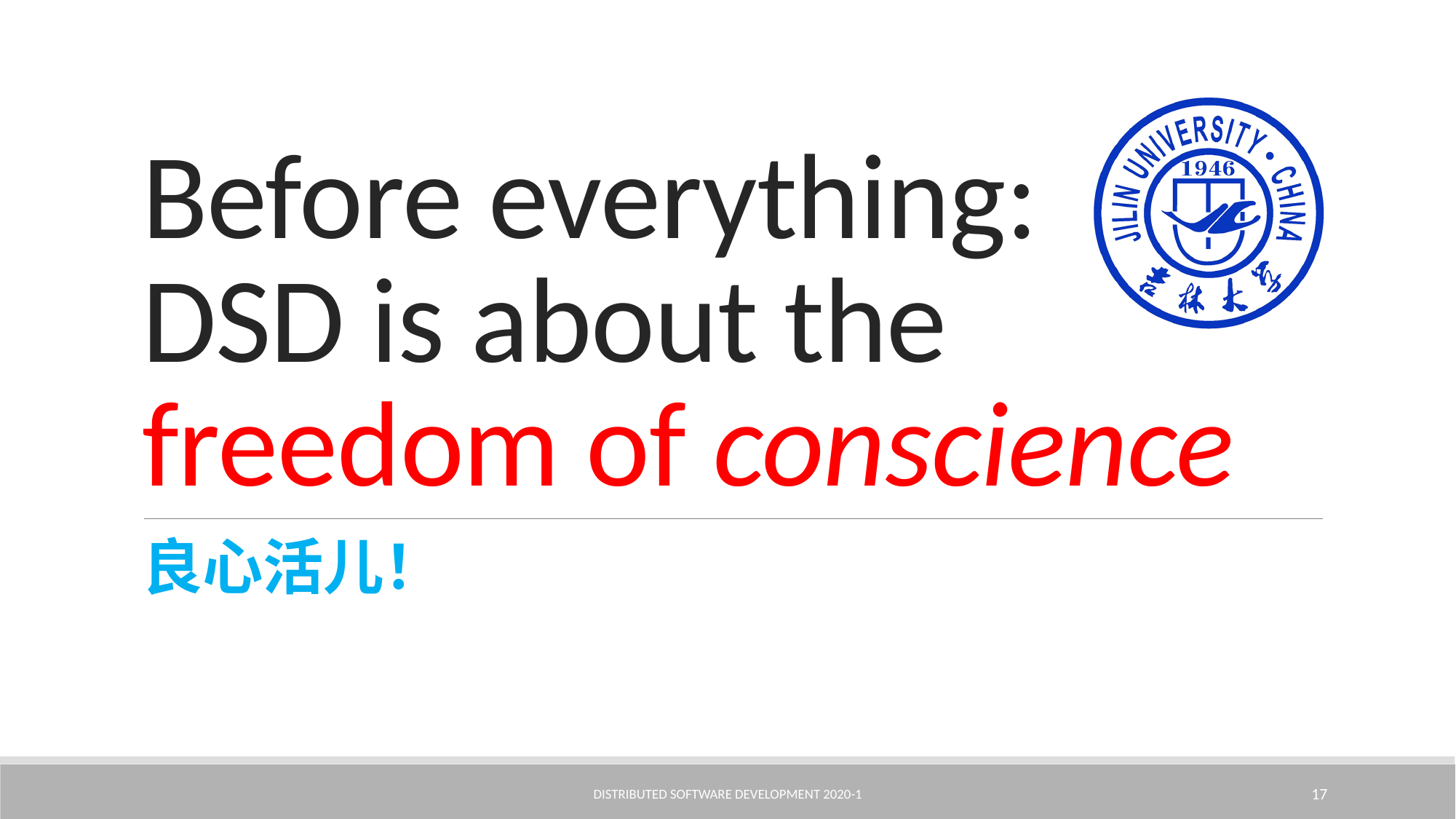

# Before everything: DSD is about the freedom of conscience
良心活儿！
Distributed Software Development 2020-1
17